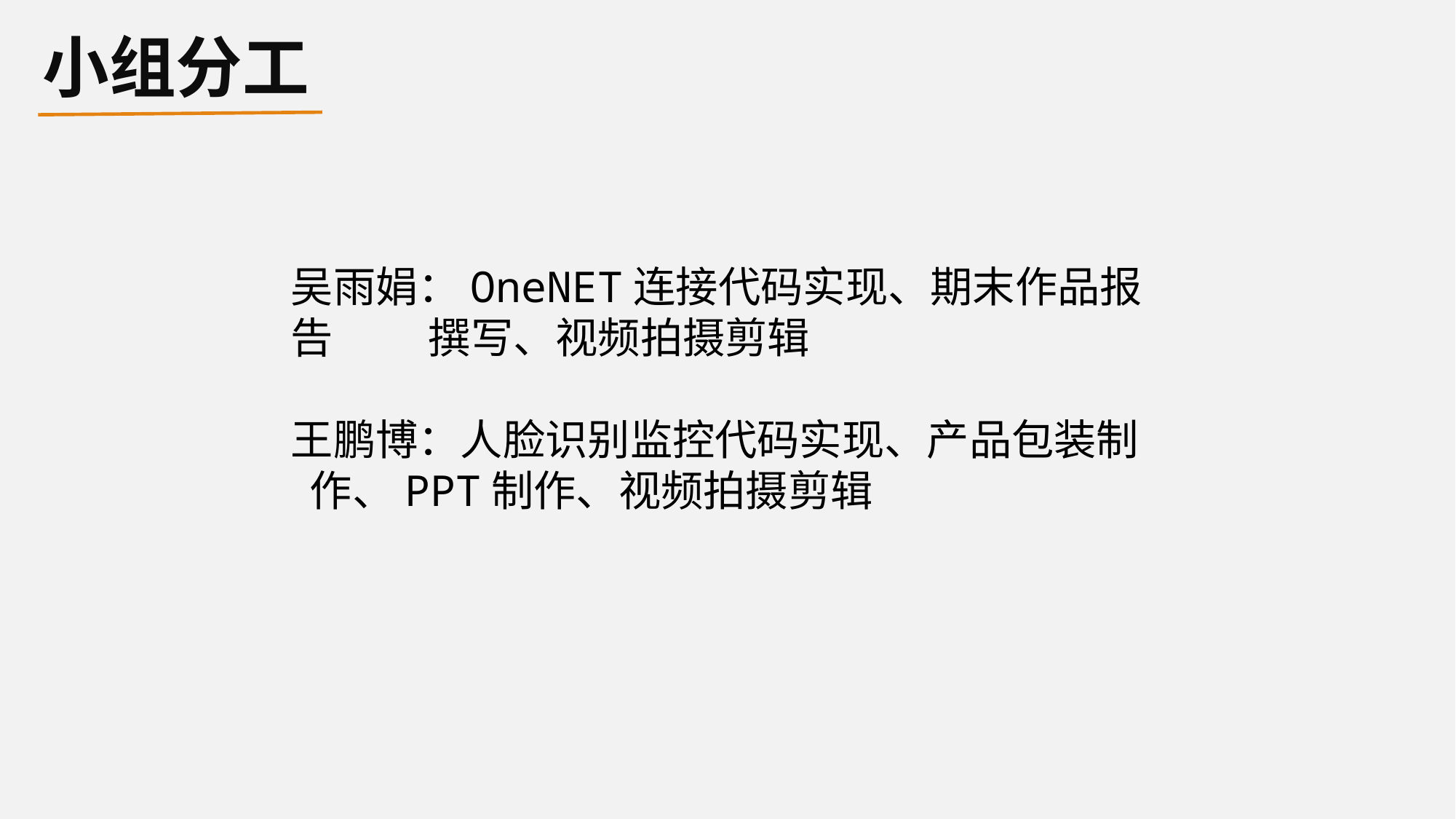

小组分工

吴雨娟：OneNET连接代码实现、期末作品报告	   撰写、视频拍摄剪辑

王鹏博：人脸识别监控代码实现、产品包装制	   作、PPT制作、视频拍摄剪辑